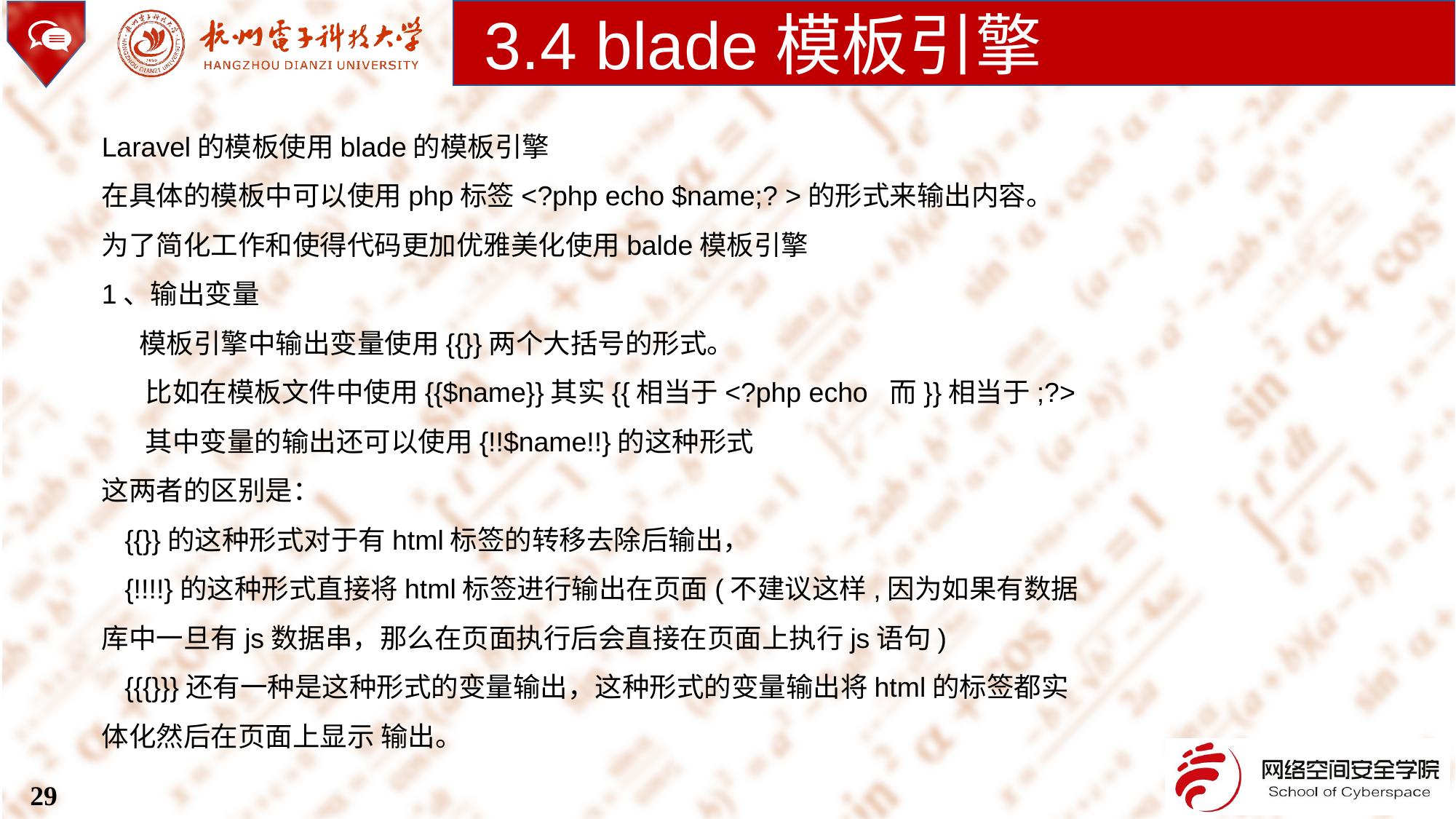

3.4 blade模板引擎
Laravel的模板使用blade的模板引擎
在具体的模板中可以使用php标签<?php echo $name;? >的形式来输出内容。
为了简化工作和使得代码更加优雅美化使用balde模板引擎
1、输出变量
     模板引擎中输出变量使用{{}}两个大括号的形式。
      比如在模板文件中使用{{$name}}其实{{相当于<?php echo  而}}相当于;?>
      其中变量的输出还可以使用{!!$name!!}的这种形式
这两者的区别是：
   {{}}的这种形式对于有html标签的转移去除后输出，
   {!!!!}的这种形式直接将html标签进行输出在页面(不建议这样,因为如果有数据库中一旦有js数据串，那么在页面执行后会直接在页面上执行js语句)
   {{{}}}还有一种是这种形式的变量输出，这种形式的变量输出将html的标签都实体化然后在页面上显示 输出。
29